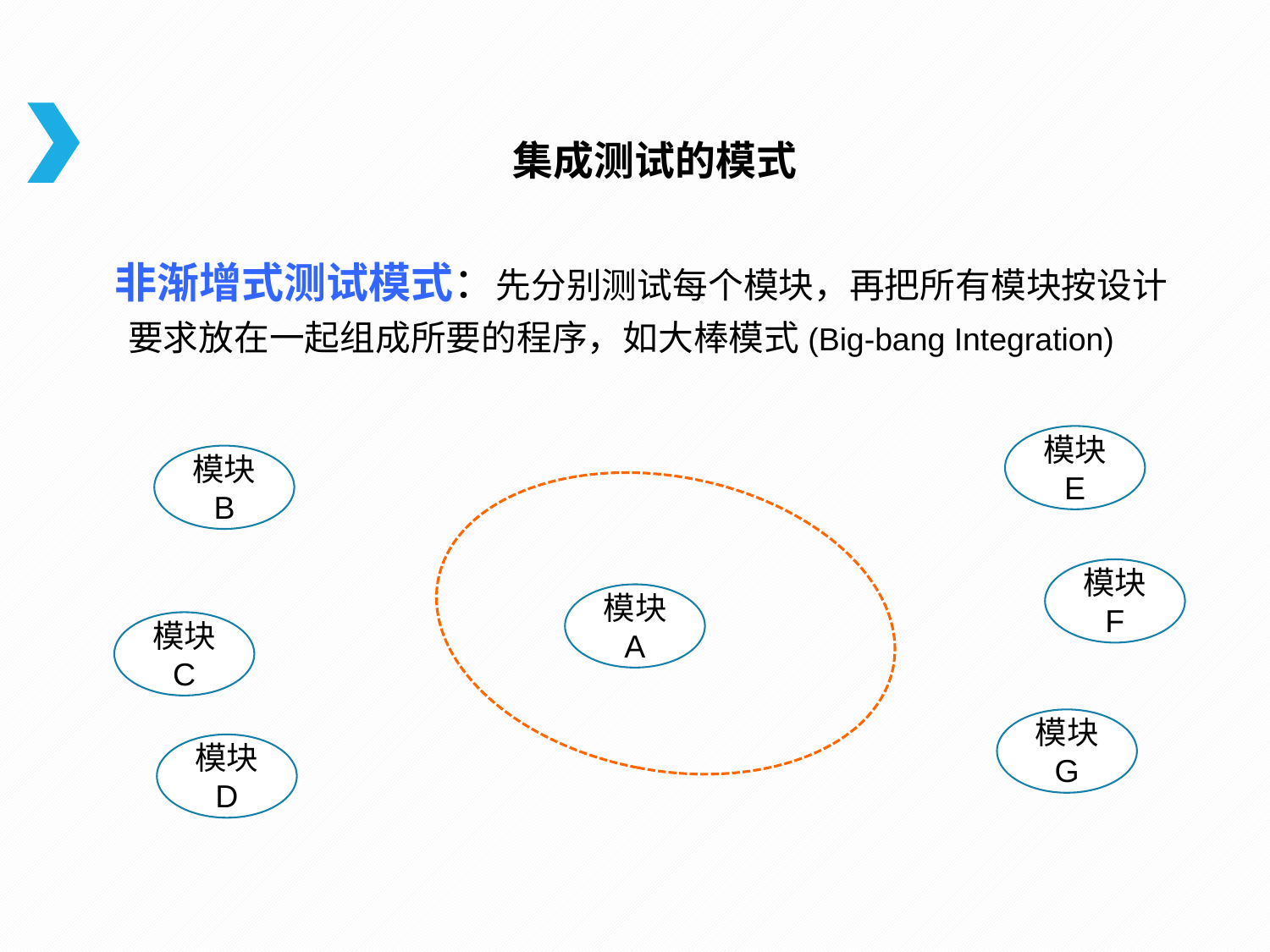

# 集成测试的模式
非渐增式测试模式：先分别测试每个模块，再把所有模块按设计要求放在一起组成所要的程序，如大棒模式(Big-bang Integration)

模块
E
模块
B
模块
F
模块
A
模块
C
模块
G
模块
D